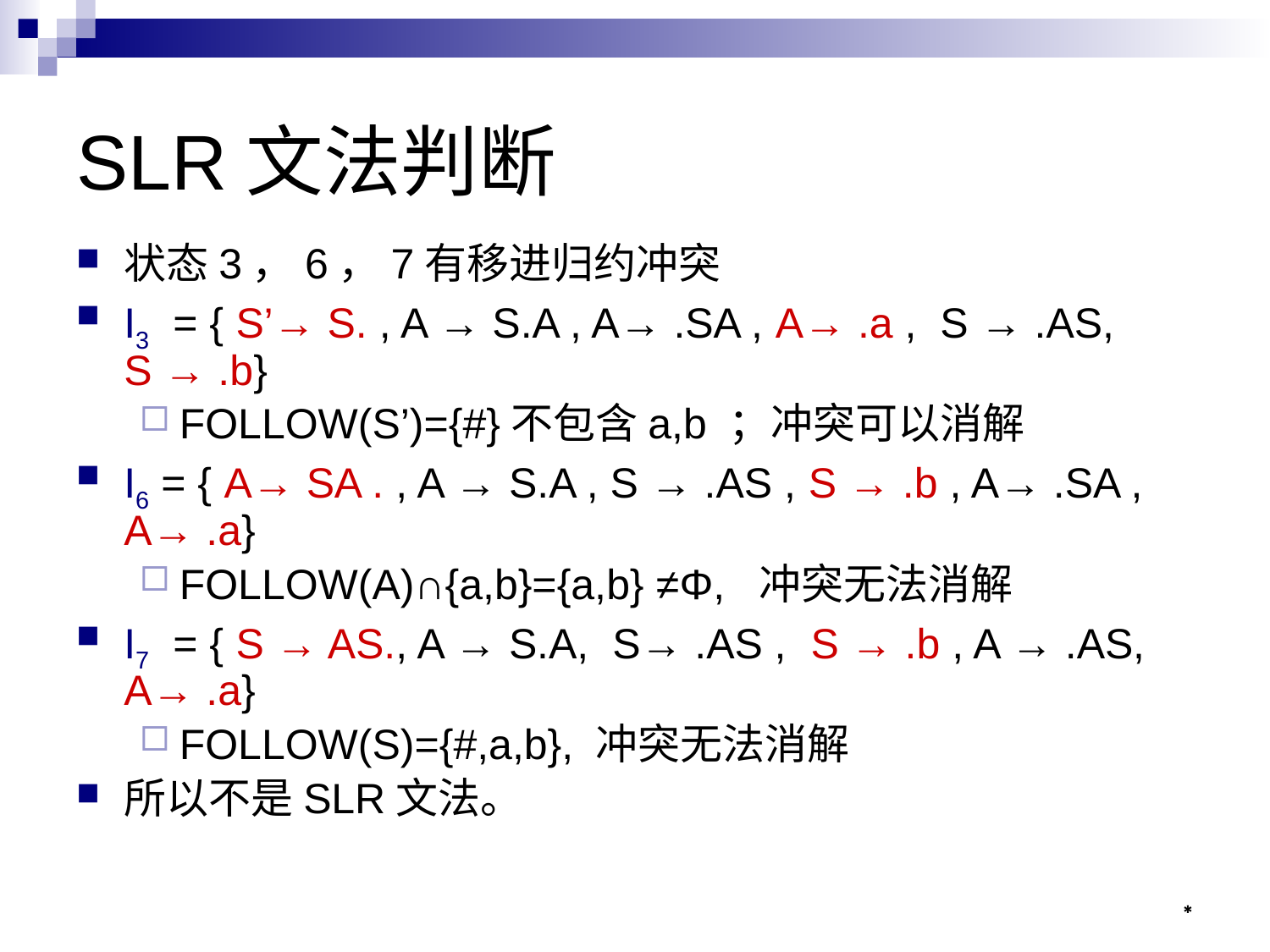

# SLR文法判断
状态3，6，7有移进归约冲突
I3  = { S’→ S. , A → S.A , A→ .SA , A→ .a ,  S → .AS,  S → .b}
FOLLOW(S’)={#}不包含a,b ；冲突可以消解
I6 = { A→ SA . , A → S.A , S → .AS , S → .b , A→ .SA , A→ .a}
FOLLOW(A)∩{a,b}={a,b} ≠Φ,  冲突无法消解
I7  = { S → AS., A → S.A,  S→ .AS ,  S → .b , A → .AS, A→ .a}
FOLLOW(S)={#,a,b}, 冲突无法消解
所以不是SLR文法。

*